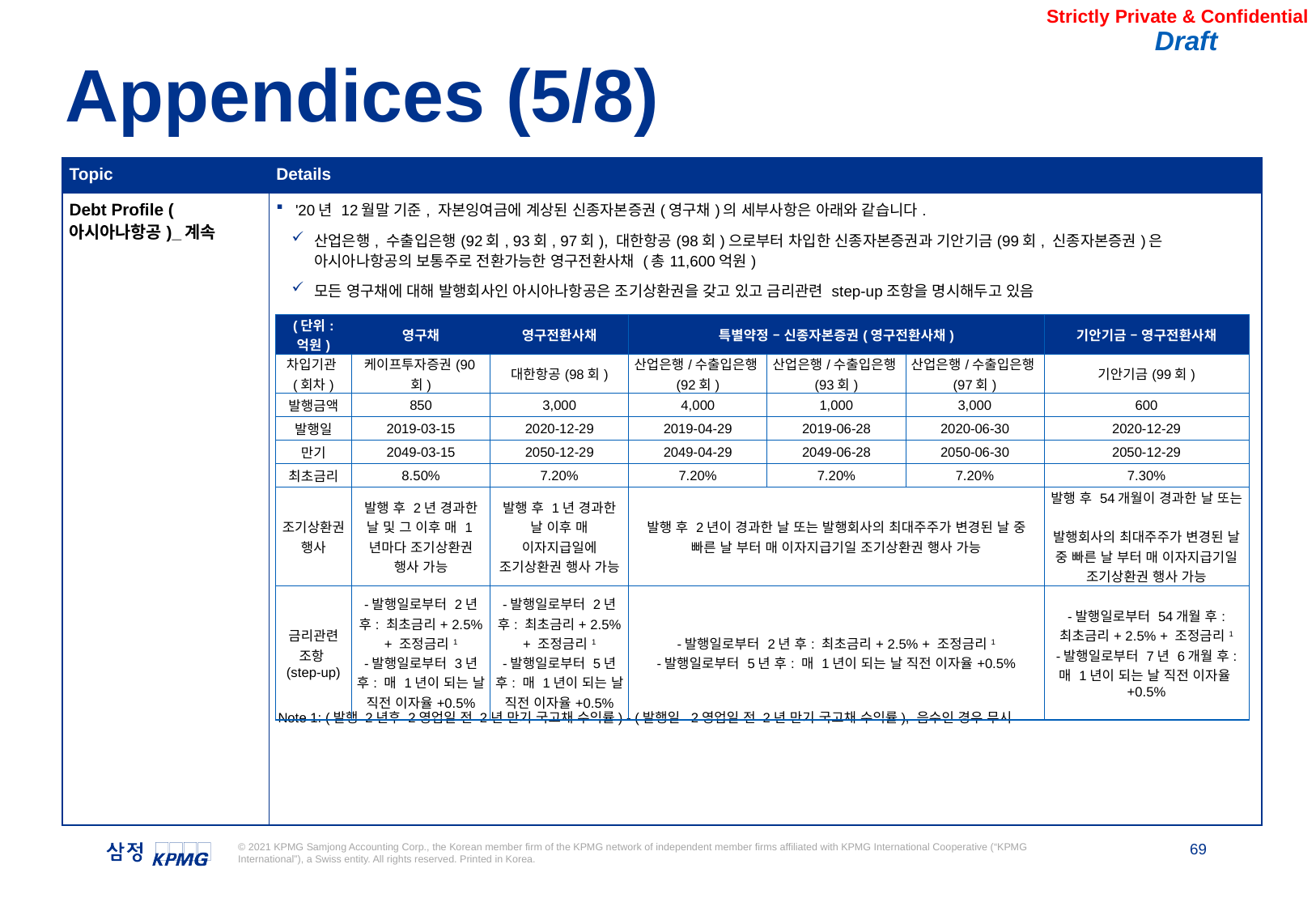

Appendices (5/8)
| Topic | Details |
| --- | --- |
| Debt Profile (아시아나항공)\_계속 | '20년 12월말 기준, 자본잉여금에 계상된 신종자본증권(영구채)의 세부사항은 아래와 같습니다. 산업은행, 수출입은행(92회, 93회, 97회), 대한항공(98회)으로부터 차입한 신종자본증권과 기안기금(99회, 신종자본증권)은 아시아나항공의 보통주로 전환가능한 영구전환사채 (총11,600억원) 모든 영구채에 대해 발행회사인 아시아나항공은 조기상환권을 갖고 있고 금리관련 step-up조항을 명시해두고 있음 |
| (단위: 억원) | 영구채 | 영구전환사채 | 특별약정 – 신종자본증권(영구전환사채) |  |  | 기안기금 – 영구전환사채 |
| --- | --- | --- | --- | --- | --- | --- |
| 차입기관(회차) | 케이프투자증권(90회) | 대한항공(98회) | 산업은행/수출입은행(92회) | 산업은행/수출입은행(93회) | 산업은행/수출입은행(97회) | 기안기금(99회) |
| 발행금액 | 850 | 3,000 | 4,000 | 1,000 | 3,000 | 600 |
| 발행일 | 2019-03-15 | 2020-12-29 | 2019-04-29 | 2019-06-28 | 2020-06-30 | 2020-12-29 |
| 만기 | 2049-03-15 | 2050-12-29 | 2049-04-29 | 2049-06-28 | 2050-06-30 | 2050-12-29 |
| 최초금리 | 8.50% | 7.20% | 7.20% | 7.20% | 7.20% | 7.30% |
| 조기상환권 행사 | 발행 후 2년 경과한 날 및 그 이후 매 1년마다 조기상환권 행사 가능 | 발행 후 1년 경과한 날 이후 매 이자지급일에 조기상환권 행사 가능 | 발행 후 2년이 경과한 날 또는 발행회사의 최대주주가 변경된 날 중 빠른 날 부터 매 이자지급기일 조기상환권 행사 가능 |  |  | 발행 후 54개월이 경과한 날 또는 발행회사의 최대주주가 변경된 날 중 빠른 날 부터 매 이자지급기일 조기상환권 행사 가능 |
| 금리관련 조항 (step-up) | -발행일로부터 2년 후: 최초금리+ 2.5% + 조정금리1 -발행일로부터 3년 후: 매 1년이 되는 날 직전 이자율+0.5% | -발행일로부터 2년 후: 최초금리+ 2.5% + 조정금리1 -발행일로부터 5년 후: 매 1년이 되는 날 직전 이자율+0.5% | -발행일로부터 2년 후: 최초금리+ 2.5% + 조정금리1 -발행일로부터 5년 후: 매 1년이 되는 날 직전 이자율+0.5% |  |  | -발행일로부터 54개월 후: 최초금리+ 2.5% + 조정금리1 -발행일로부터 7년 6개월 후: 매 1년이 되는 날 직전 이자율+0.5% |
Note 1: (발행 2년후 2영업일 전 2년 만기 국고채 수익률) - (발행일  2영업일 전 2년 만기 국고채 수익률), 음수인 경우 무시